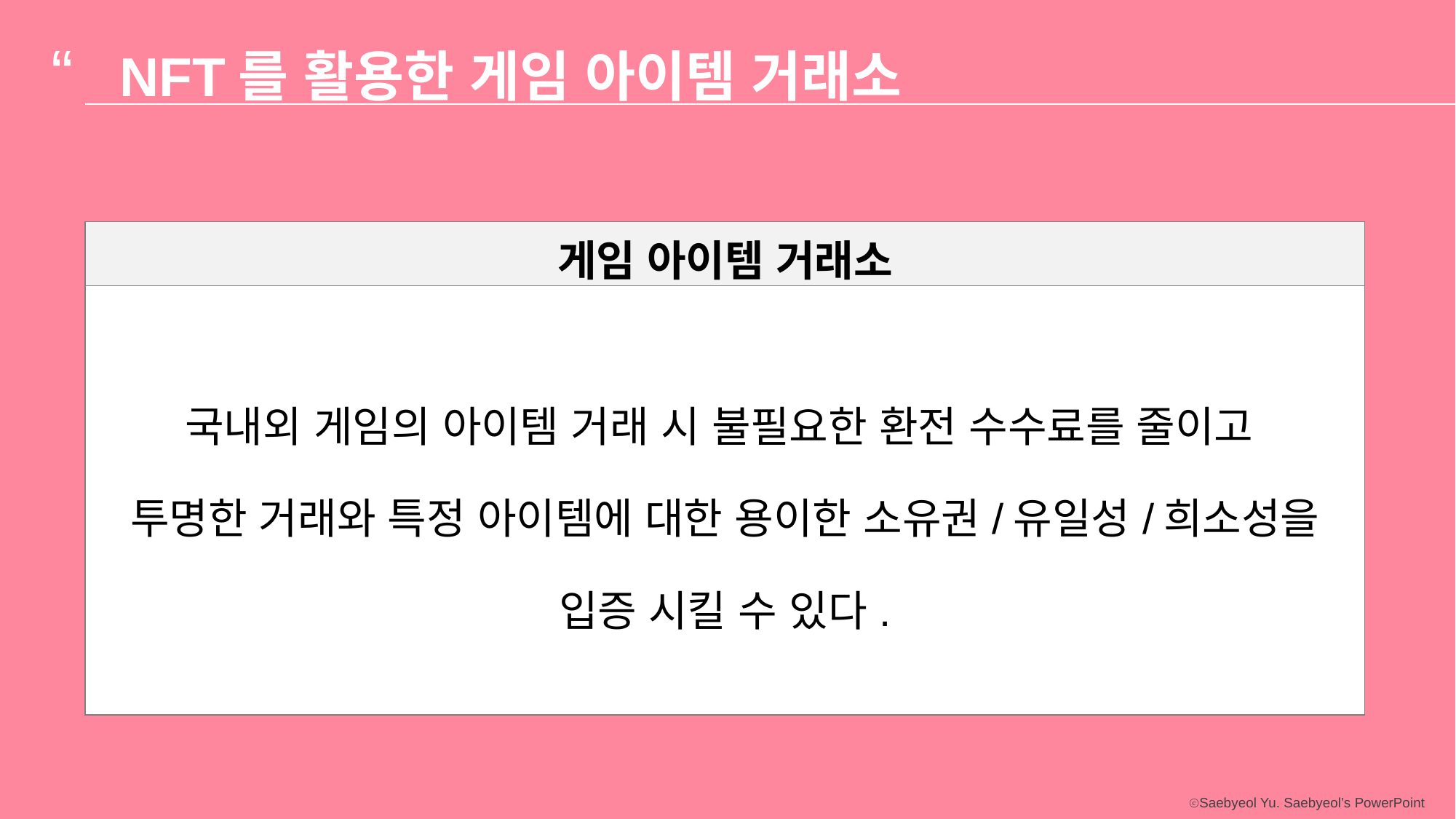

“
NFT를 활용한 게임 아이템 거래소
| 게임 아이템 거래소 |
| --- |
| 국내외 게임의 아이템 거래 시 불필요한 환전 수수료를 줄이고 투명한 거래와 특정 아이템에 대한 용이한 소유권/유일성/희소성을 입증 시킬 수 있다. |